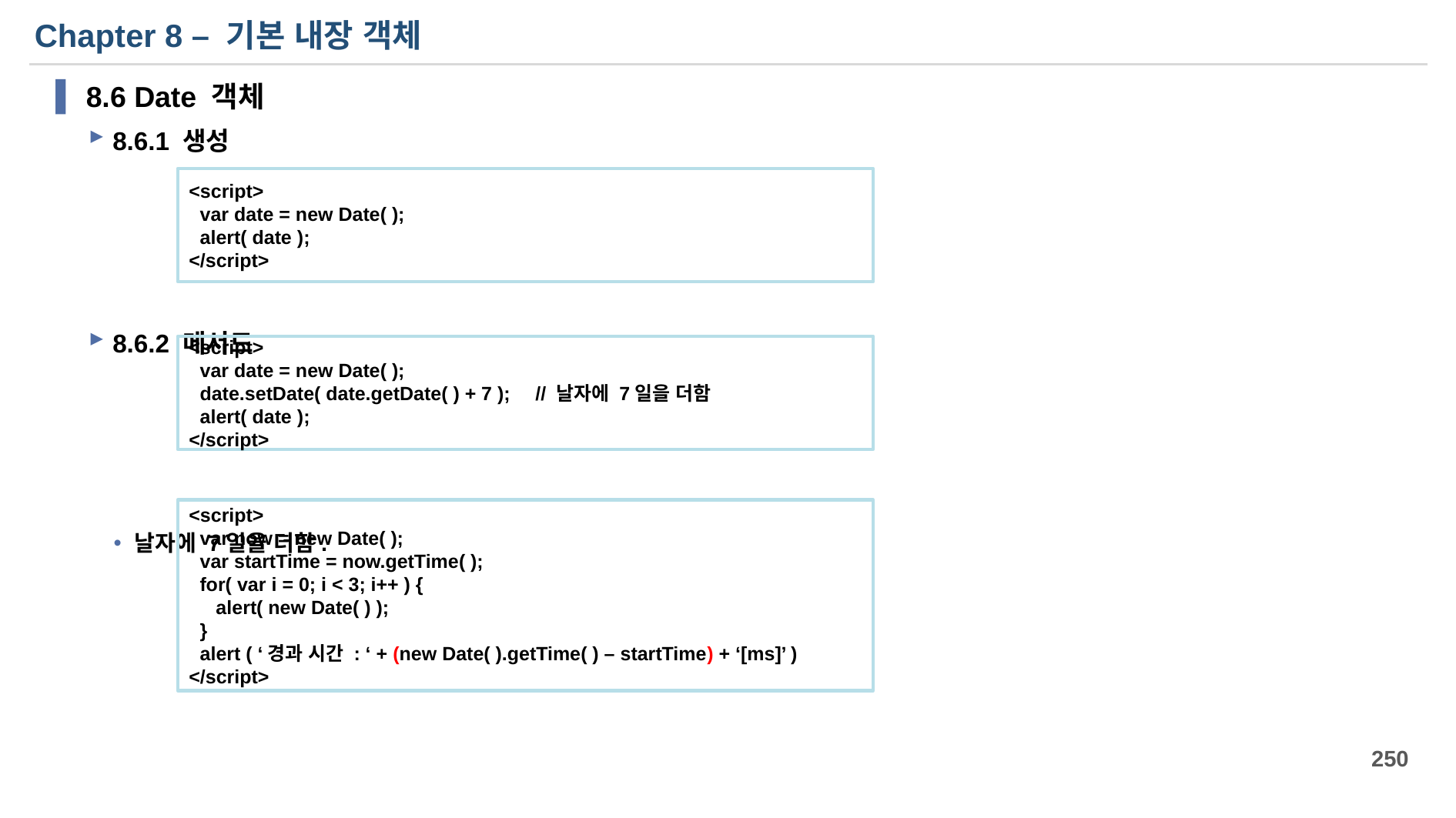

# Chapter 8 – 기본 내장 객체
8.6 Date 객체
8.6.1 생성

8.6.2 메서드

날자에 7일을 더함.

<script>
  var date = new Date( );
  alert( date );
</script>
<script>
  var date = new Date( );
  date.setDate( date.getDate( ) + 7 );  	// 날자에 7일을 더함
  alert( date );
</script>
<script>
  var now = new Date( );
  var startTime = now.getTime( );
  for( var i = 0; i < 3; i++ ) {
     alert( new Date( ) );
  }
  alert ( ‘경과 시간 : ‘ + (new Date( ).getTime( ) – startTime) + ‘[ms]’ )
</script>
250